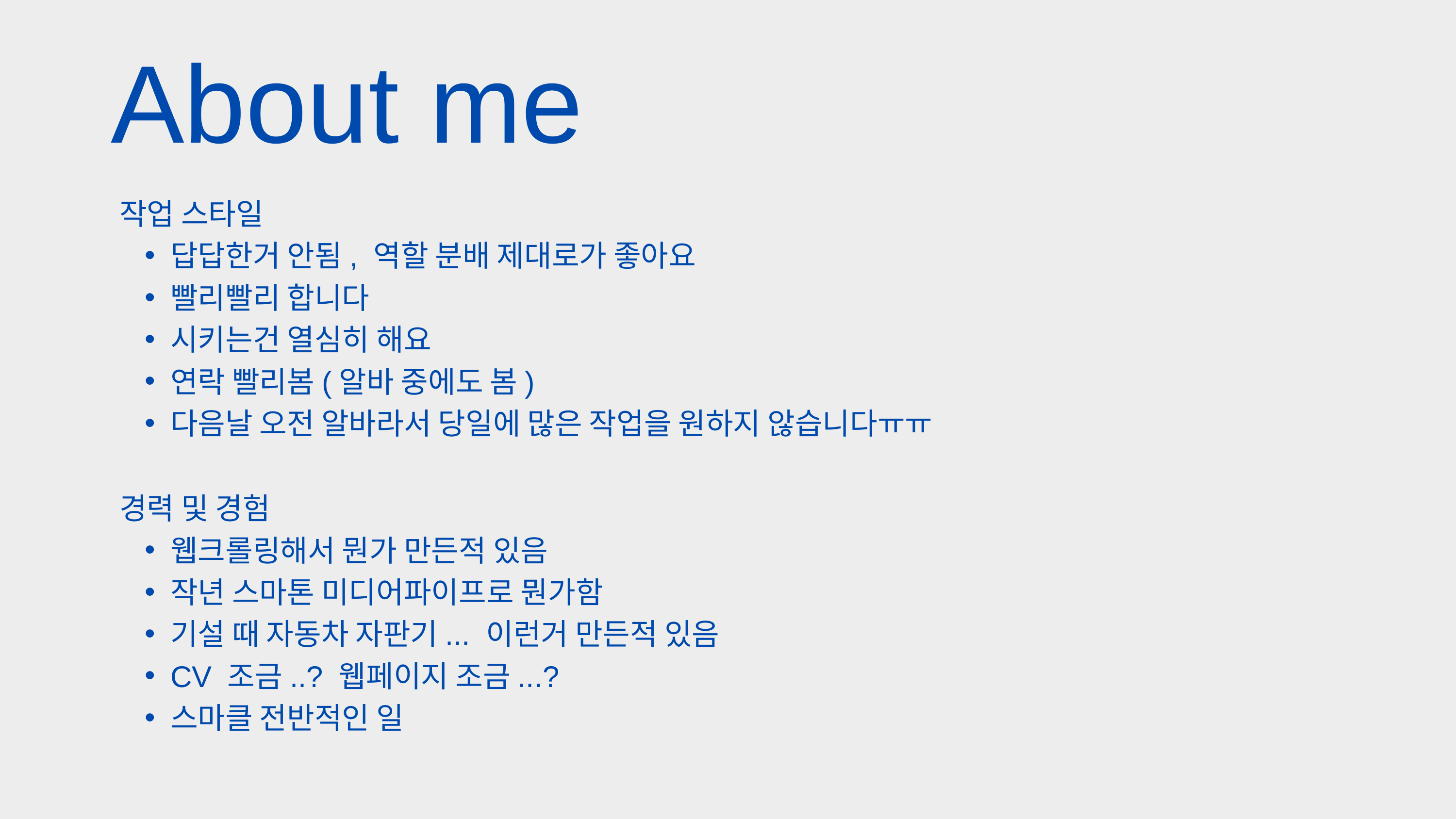

About me
작업 스타일
답답한거 안됨, 역할 분배 제대로가 좋아요
빨리빨리 합니다
시키는건 열심히 해요
연락 빨리봄(알바 중에도 봄)
다음날 오전 알바라서 당일에 많은 작업을 원하지 않습니다ㅠㅠ
경력 및 경험
웹크롤링해서 뭔가 만든적 있음
작년 스마톤 미디어파이프로 뭔가함
기설 때 자동차 자판기... 이런거 만든적 있음
CV 조금..? 웹페이지 조금...?
스마클 전반적인 일